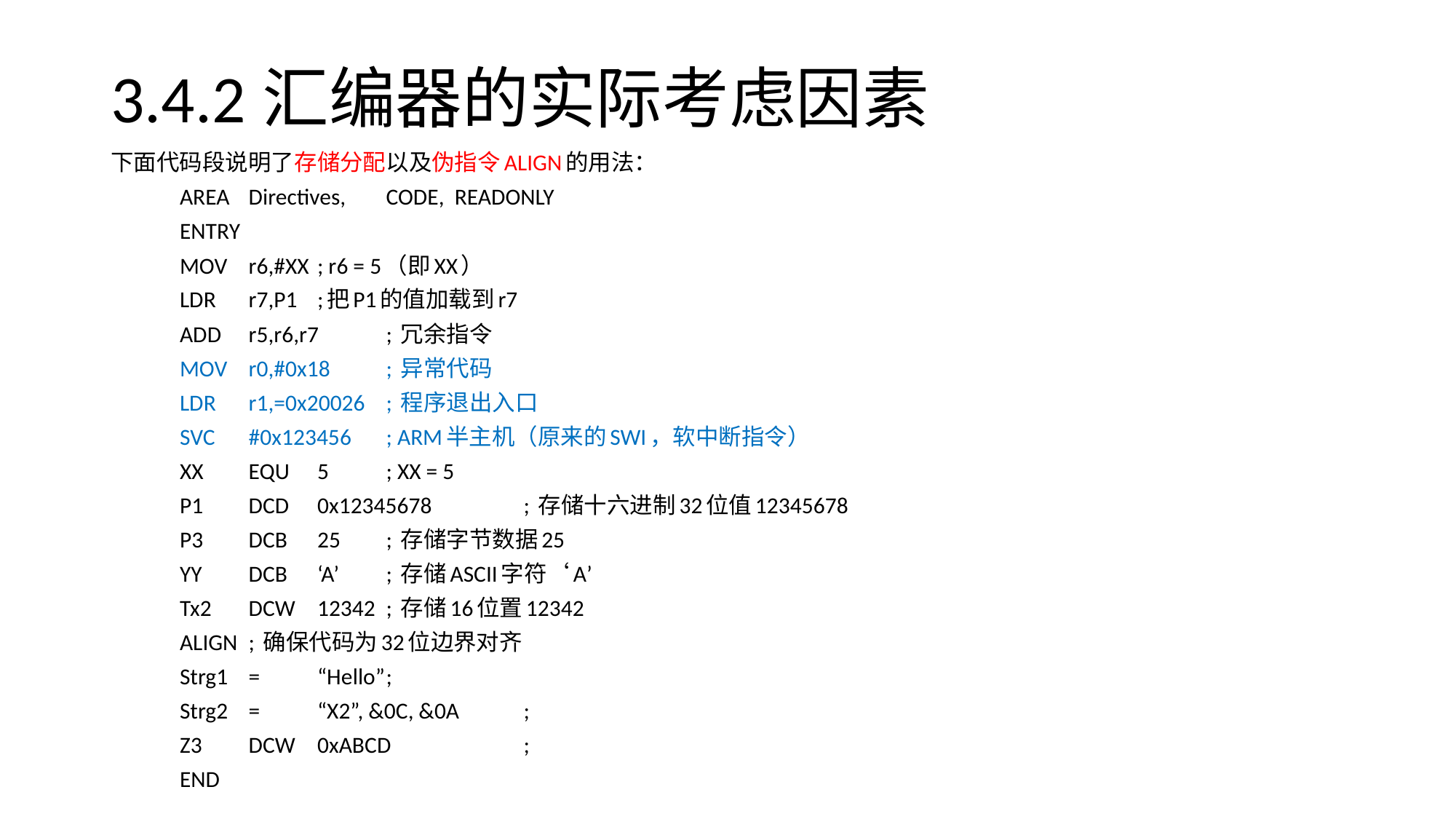

# 3.4.2汇编器的实际考虑因素
下面代码段说明了存储分配以及伪指令ALIGN的用法：
				AREA	Directives,	CODE,	READONLY
				ENTRY
				MOV	r6,#XX		; r6 = 5（即XX）
				LDR	r7,P1		;把P1的值加载到r7
				ADD	r5,r6,r7		; 冗余指令
				MOV	r0,#0x18		; 异常代码
				LDR	r1,=0x20026		; 程序退出入口
				SVC	#0x123456		; ARM半主机（原来的SWI，软中断指令）
			XX	EQU	5		; XX = 5
			P1	DCD	0x12345678		; 存储十六进制32位值12345678
			P3	DCB	25		; 存储字节数据25
			YY	DCB	‘A’		; 存储ASCII字符‘A’
			Tx2	DCW	12342		; 存储16位置12342
				ALIGN			; 确保代码为32位边界对齐
			Strg1	=	“Hello”		;
			Strg2	=	“X2”, &0C, &0A	;
			Z3	DCW	0xABCD		;
				END